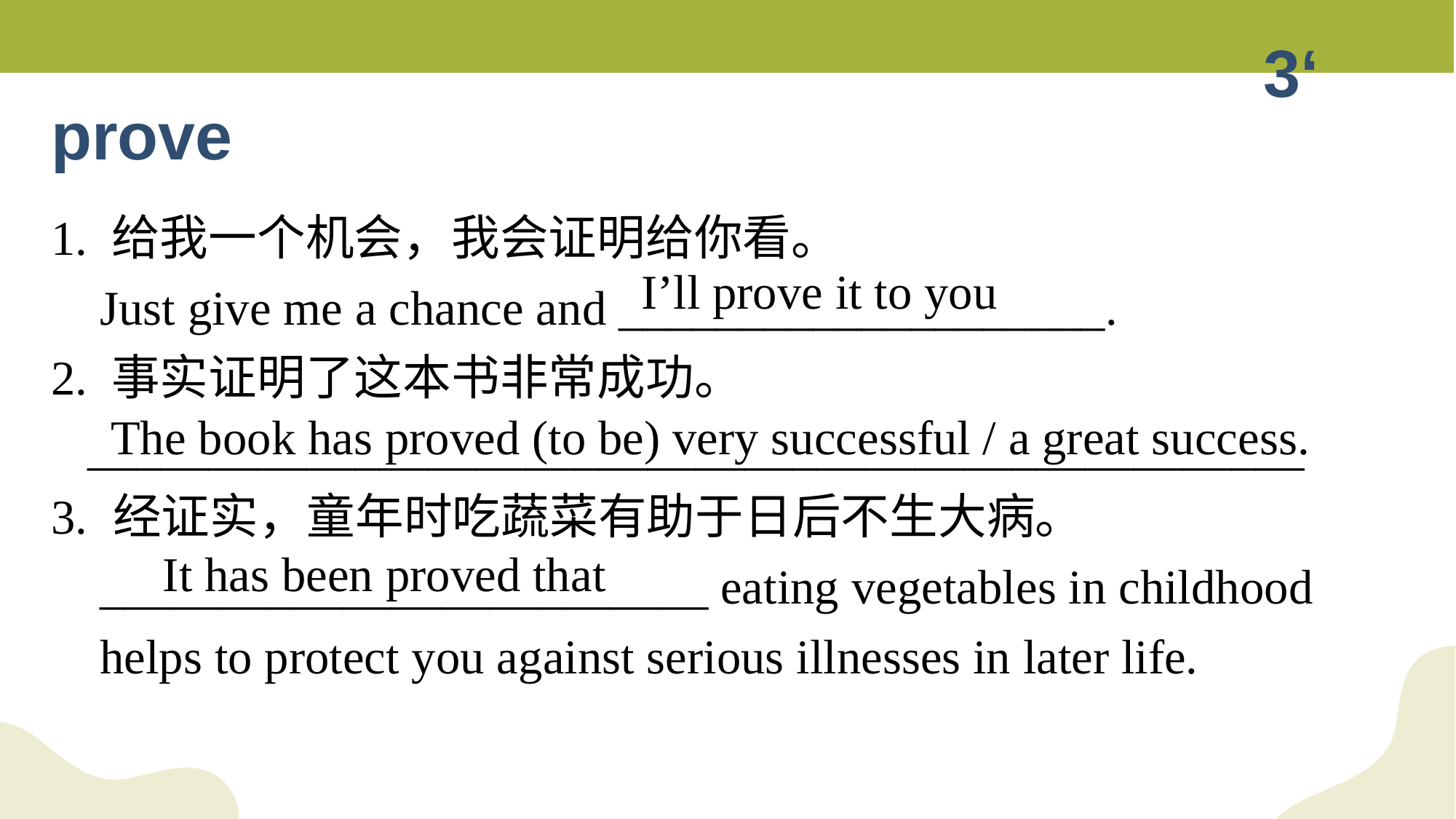

3‘
prove

1. 给我一个机会，我会证明给你看。
    Just give me a chance and ____________________.
2. 事实证明了这本书非常成功。
   __________________________________________________
3. 经证实，童年时吃蔬菜有助于日后不生大病。
    _________________________ eating vegetables in childhood
    helps to protect you against serious illnesses in later life.
I’ll prove it to you
The book has proved (to be) very successful / a great success.
It has been proved that